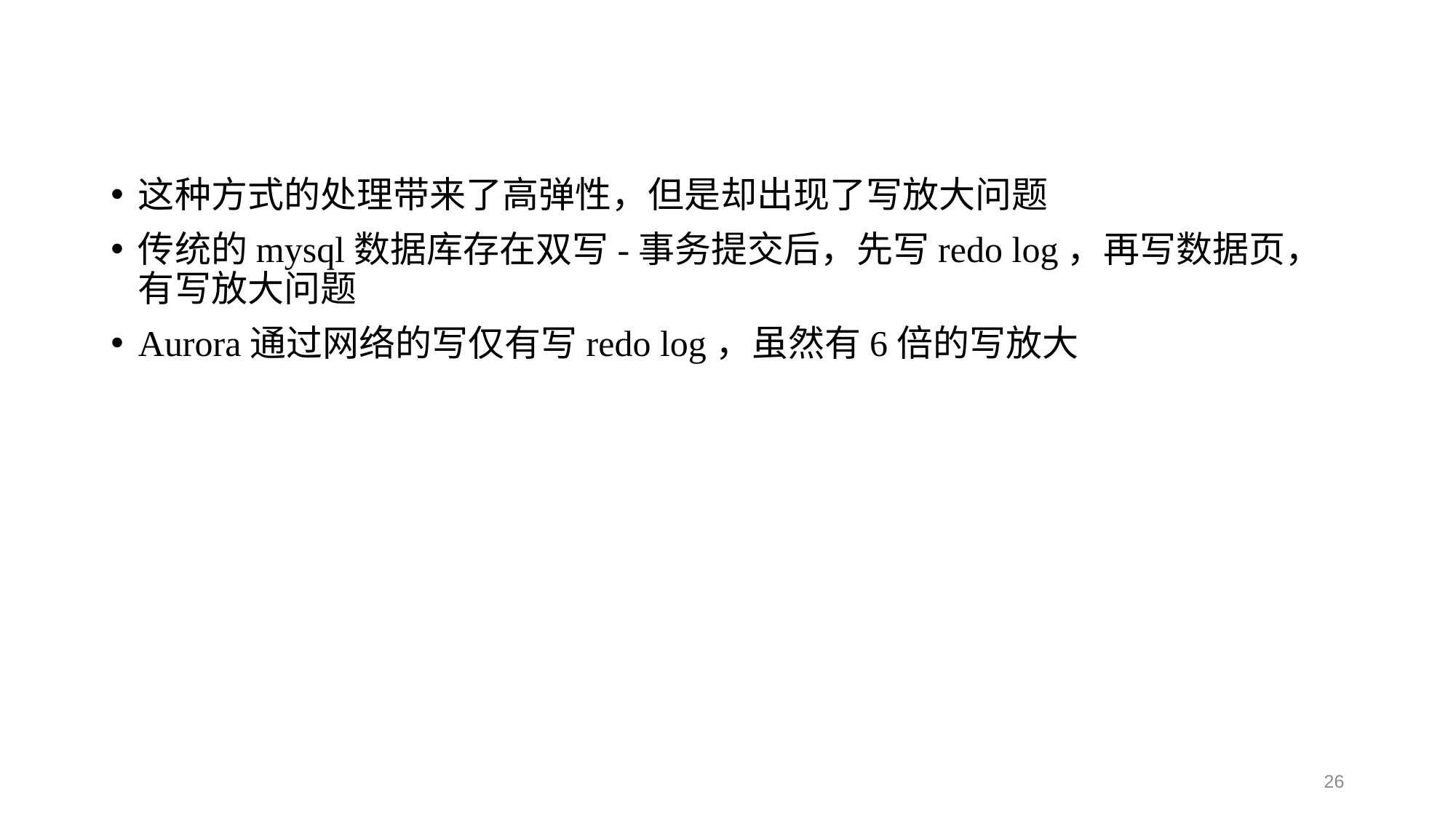

#
这种方式的处理带来了高弹性，但是却出现了写放大问题
传统的mysql数据库存在双写-事务提交后，先写redo log，再写数据页，有写放大问题
Aurora通过网络的写仅有写redo log，虽然有6倍的写放大
26